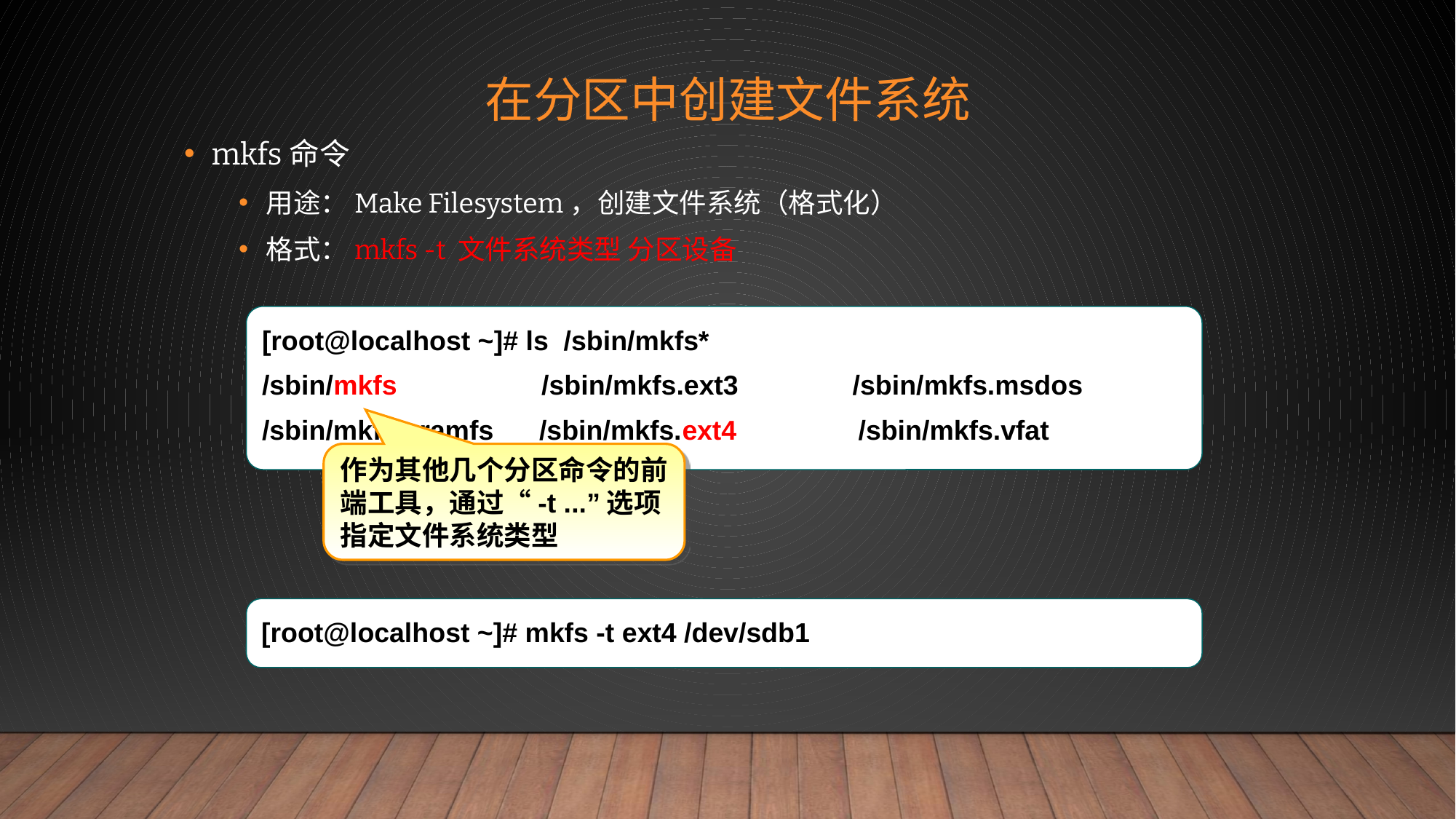

# 在分区中创建文件系统
68
mkfs命令
用途：Make Filesystem，创建文件系统（格式化）
格式：mkfs -t 文件系统类型 分区设备
[root@localhost ~]# ls  /sbin/mkfs*
/sbin/mkfs                   /sbin/mkfs.ext3               /sbin/mkfs.msdos
/sbin/mkfs.cramfs      /sbin/mkfs.ext4                /sbin/mkfs.vfat
作为其他几个分区命令的前端工具，通过“-t ...”选项指定文件系统类型
[root@localhost ~]# mkfs -t ext4 /dev/sdb1